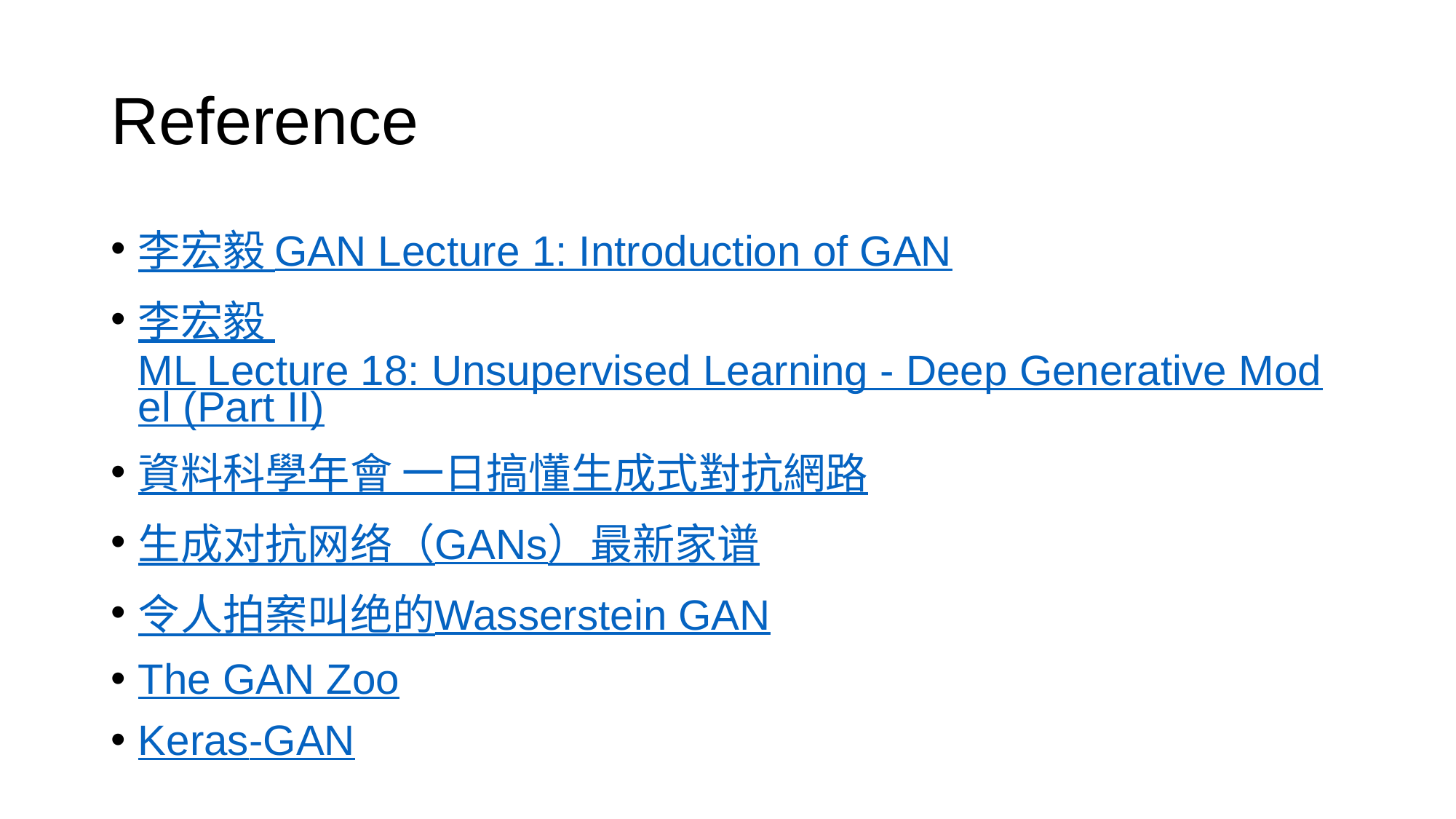

# Reference
李宏毅 GAN Lecture 1: Introduction of GAN
李宏毅 ML Lecture 18: Unsupervised Learning - Deep Generative Model (Part II)
資料科學年會 一日搞懂生成式對抗網路
生成对抗网络（GANs）最新家谱
令人拍案叫绝的Wasserstein GAN
The GAN Zoo
Keras-GAN